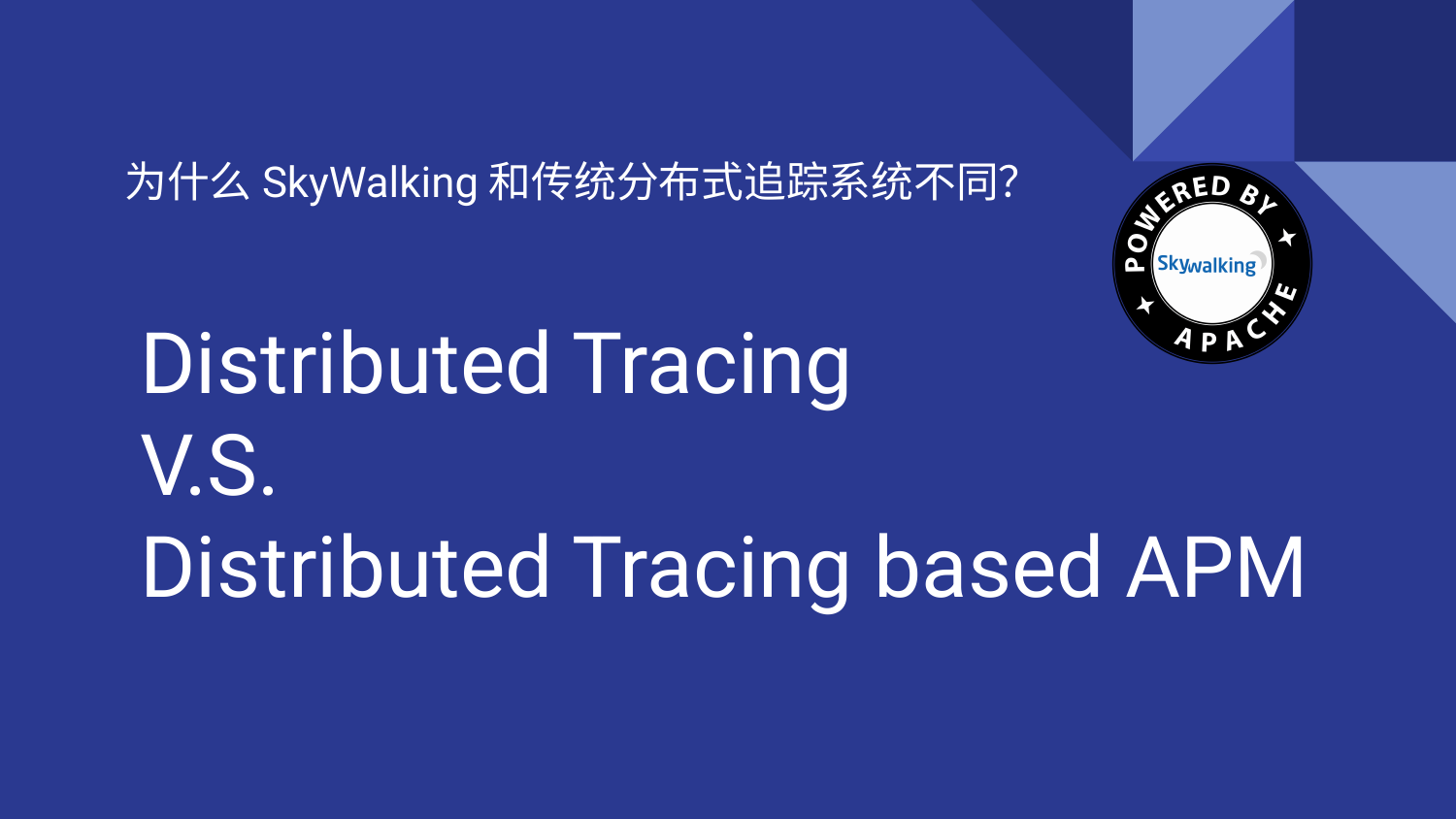

为什么SkyWalking和传统分布式追踪系统不同？
# Distributed Tracing V.S. Distributed Tracing based APM